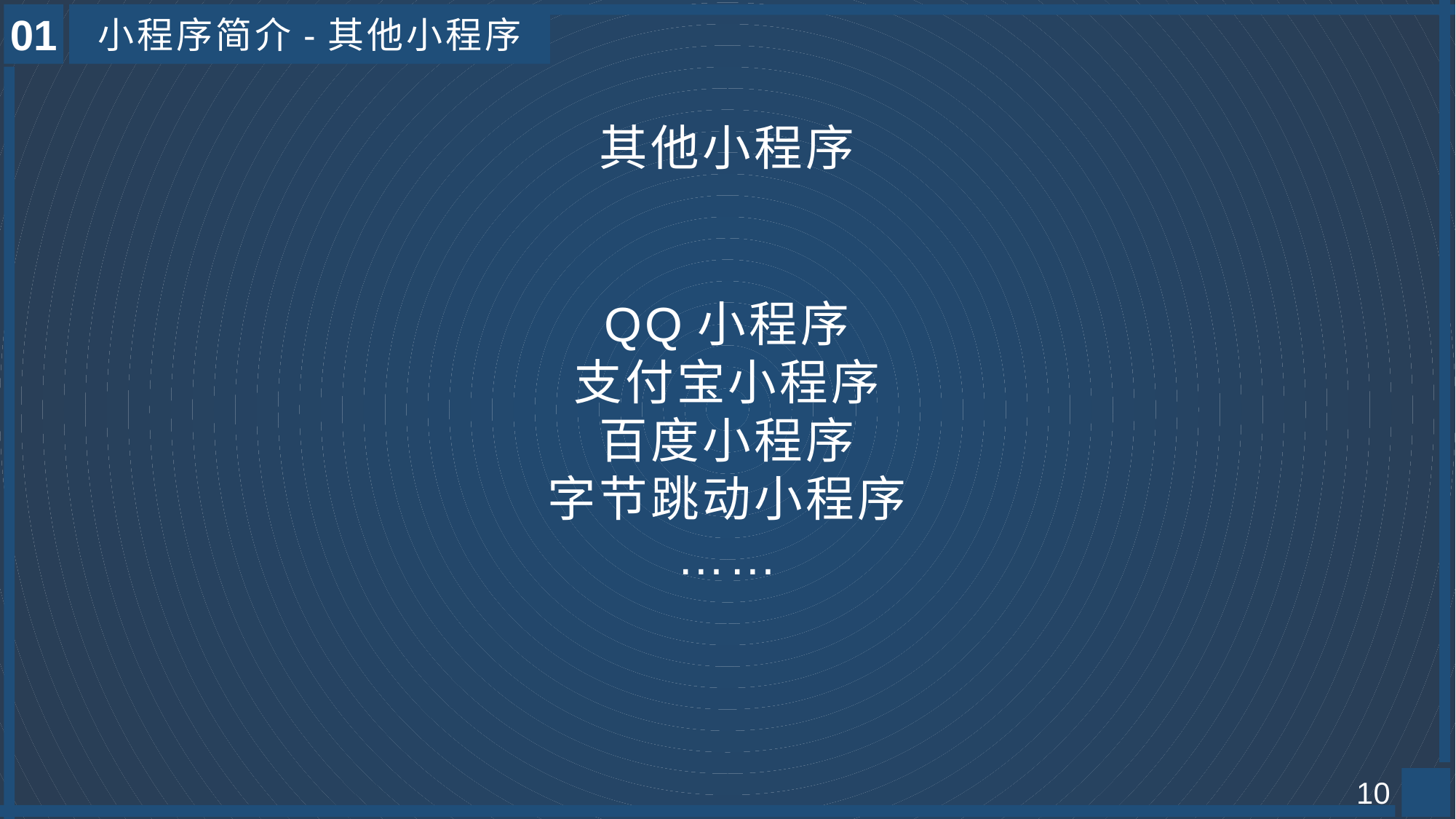

01
小程序简介-其他小程序

其他小程序
QQ小程序
支付宝小程序
百度小程序
字节跳动小程序
……

10